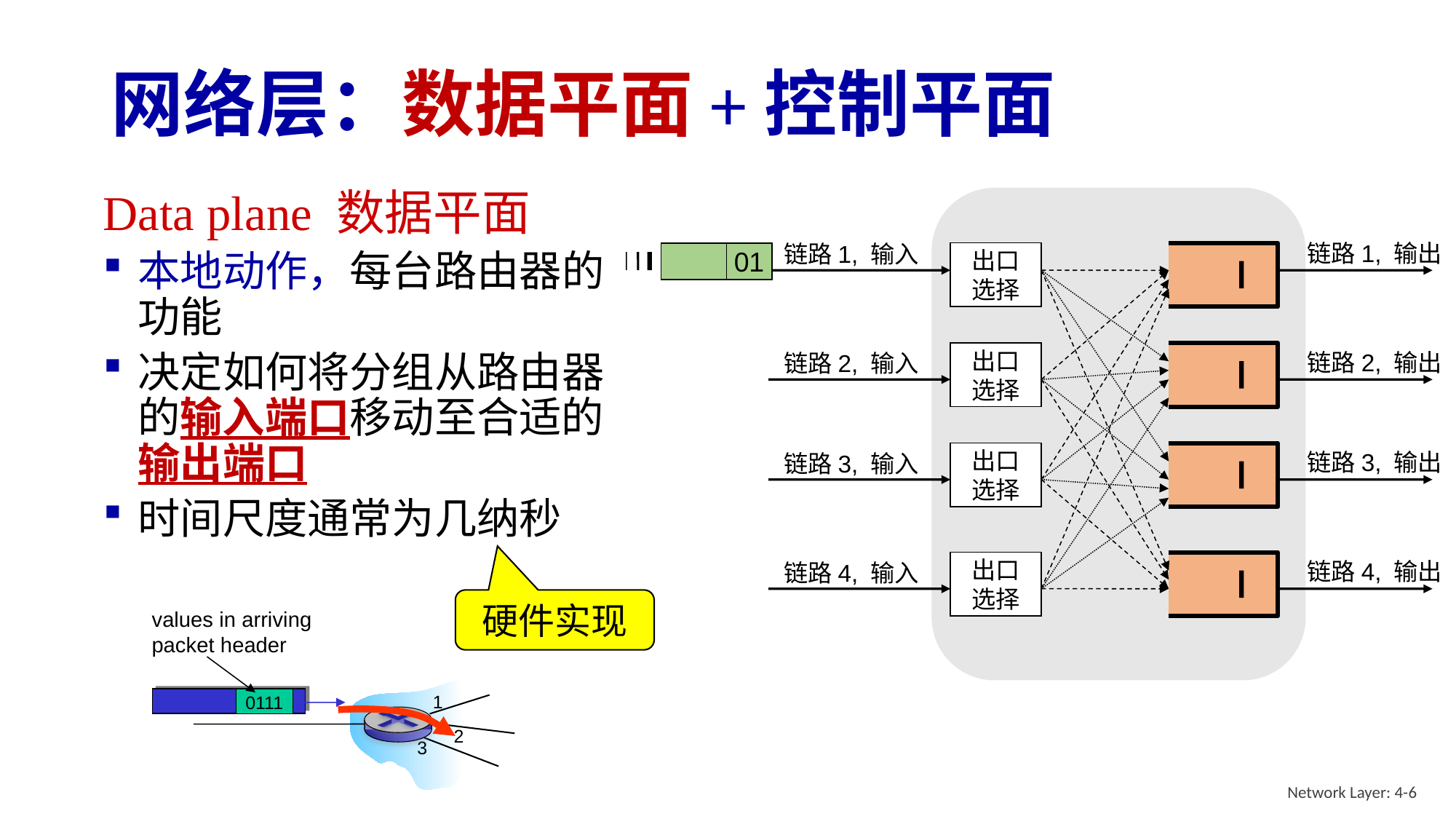

# 网络层：数据平面+控制平面
Data plane 数据平面
本地动作，每台路由器的功能
决定如何将分组从路由器的输入端口移动至合适的输出端口
时间尺度通常为几纳秒

链路1, 输出
链路1, 输入

01

出口
选择

链路2, 输出
出口
选择

链路2, 输入
链路3, 输出
出口
选择

链路3, 输入
链路4, 输出
出口
选择

链路4, 输入
硬件实现
values in arriving
packet header

0111

1

2
3
Network Layer: 4-6